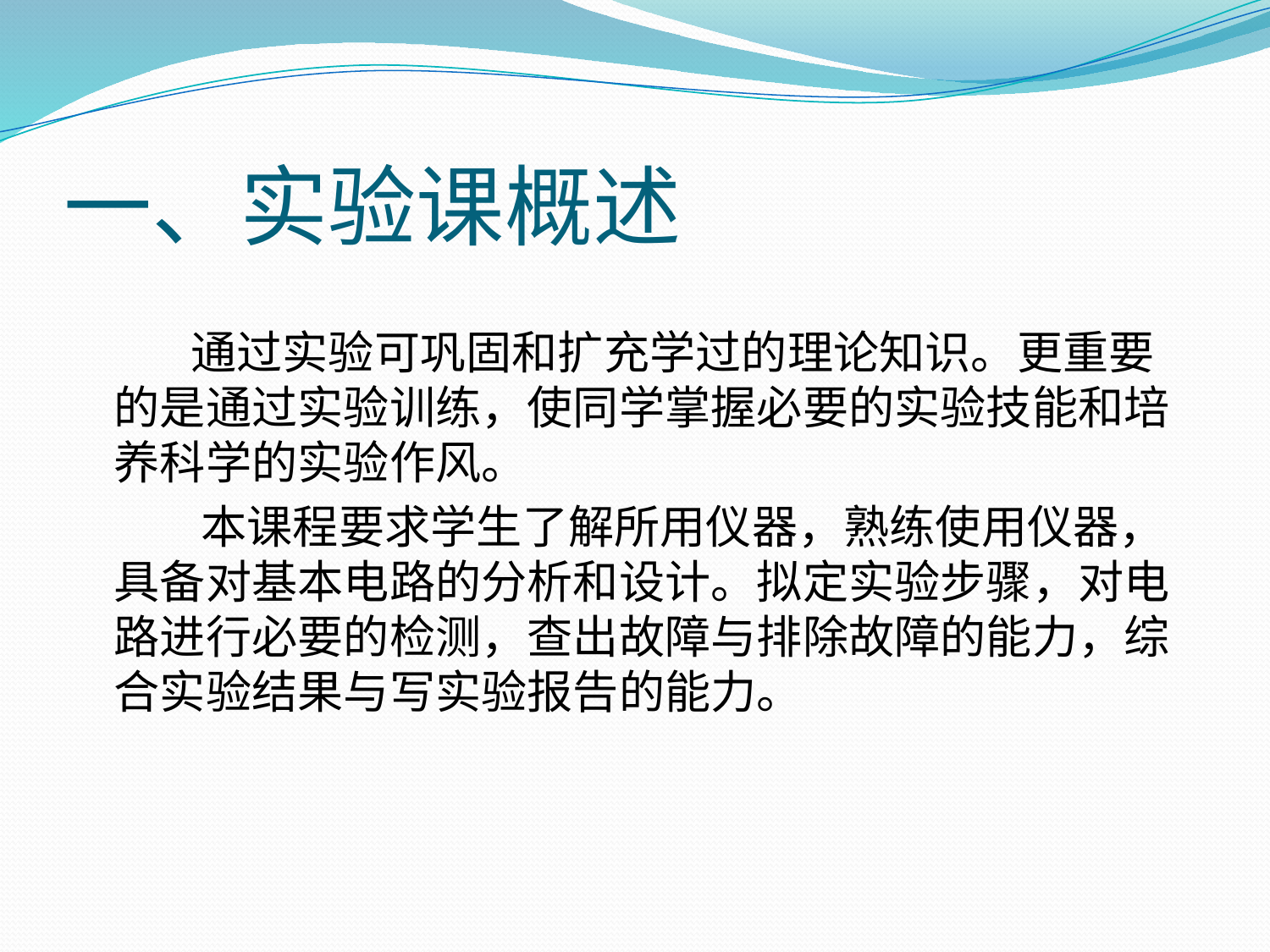

# 一、实验课概述
          通过实验可巩固和扩充学过的理论知识。更重要的是通过实验训练，使同学掌握必要的实验技能和培养科学的实验作风。
           本课程要求学生了解所用仪器，熟练使用仪器，具备对基本电路的分析和设计。拟定实验步骤，对电路进行必要的检测，查出故障与排除故障的能力，综合实验结果与写实验报告的能力。